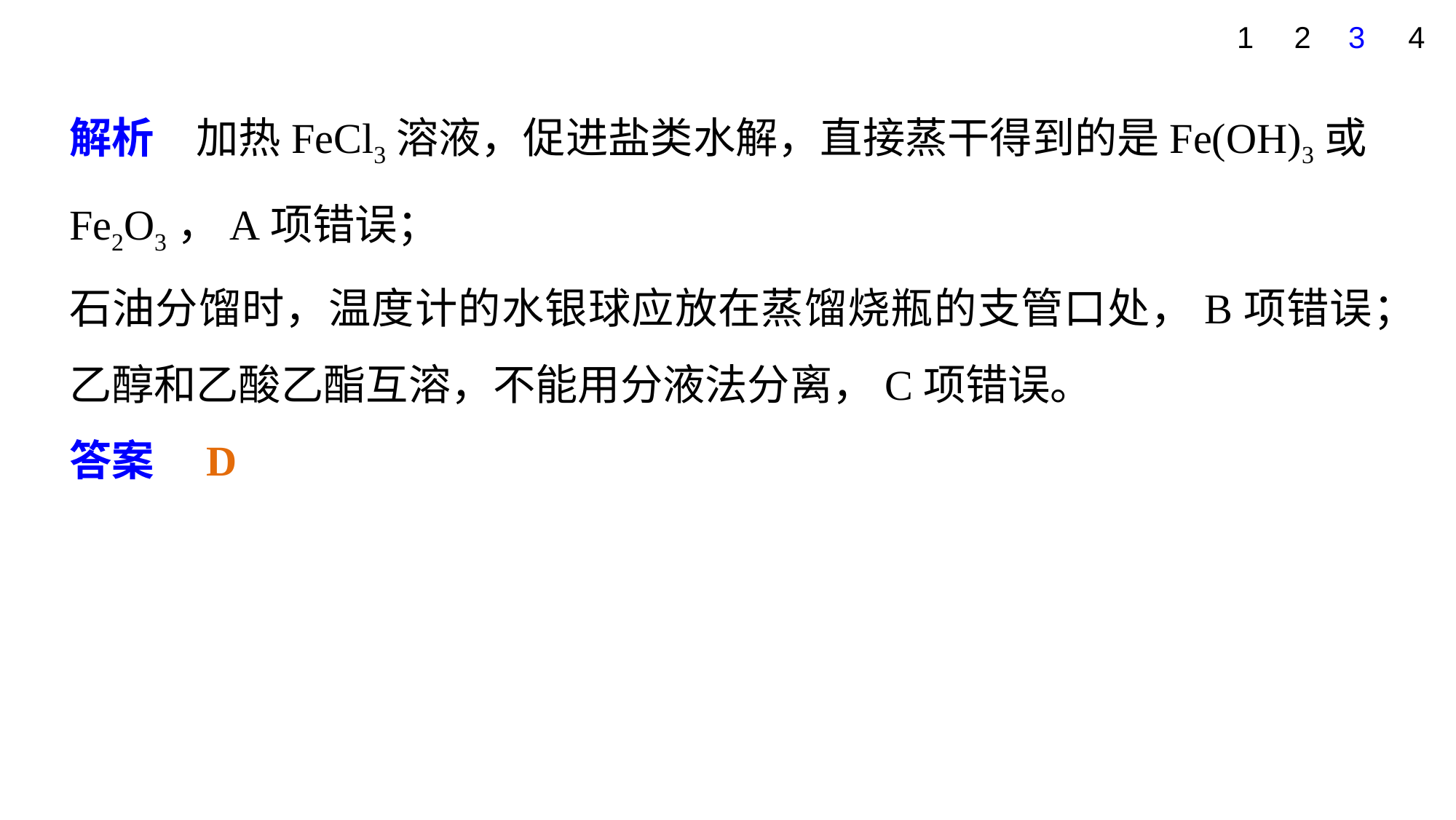

1
2
3
4
解析　加热FeCl3溶液，促进盐类水解，直接蒸干得到的是Fe(OH)3或Fe2O3，A项错误；
石油分馏时，温度计的水银球应放在蒸馏烧瓶的支管口处，B项错误；
乙醇和乙酸乙酯互溶，不能用分液法分离，C项错误。
答案　D